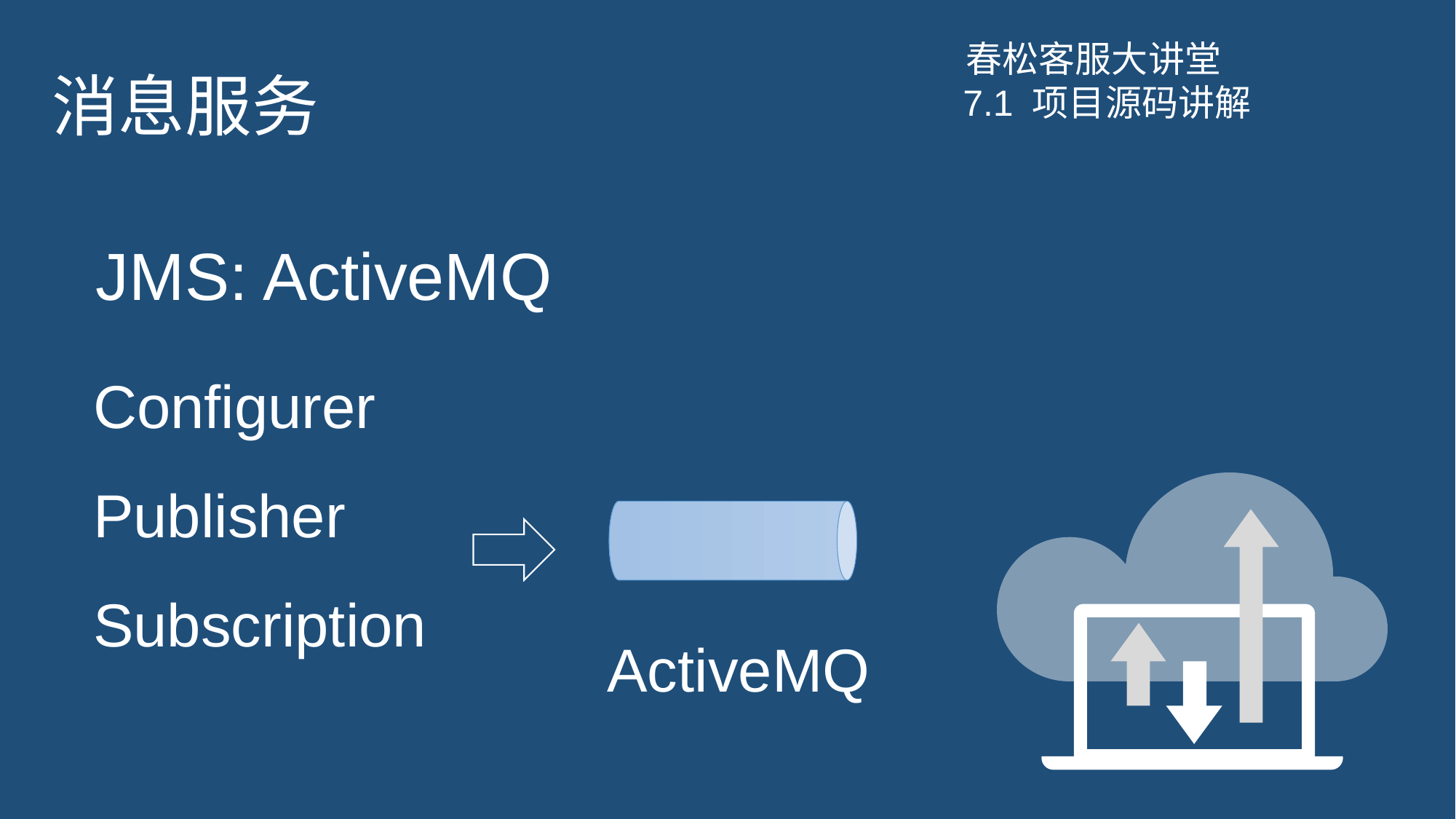

# 消息服务
春松客服大讲堂
7.1 项目源码讲解
JMS: ActiveMQ
Configurer
Publisher
Subscription

ActiveMQ